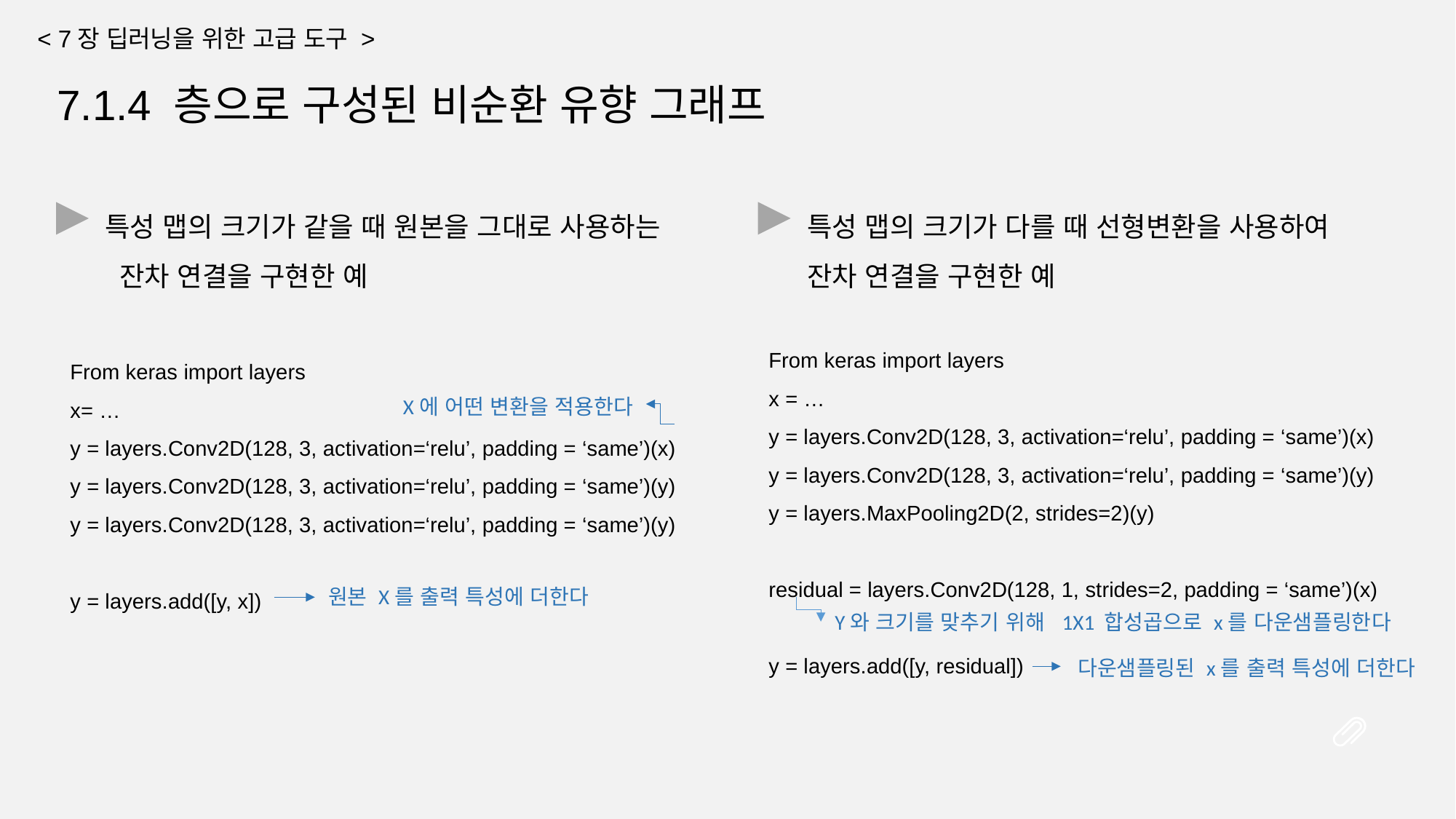

< 7장 딥러닝을 위한 고급 도구 >
7.1.4 층으로 구성된 비순환 유향 그래프
특성 맵의 크기가 같을 때 원본을 그대로 사용하는
 잔차 연결을 구현한 예
특성 맵의 크기가 다를 때 선형변환을 사용하여
잔차 연결을 구현한 예

From keras import layers
x = …
y = layers.Conv2D(128, 3, activation=‘relu’, padding = ‘same’)(x)
y = layers.Conv2D(128, 3, activation=‘relu’, padding = ‘same’)(y)
y = layers.MaxPooling2D(2, strides=2)(y)

residual = layers.Conv2D(128, 1, strides=2, padding = ‘same’)(x)

y = layers.add([y, residual])
From keras import layers
x= …
y = layers.Conv2D(128, 3, activation=‘relu’, padding = ‘same’)(x)
y = layers.Conv2D(128, 3, activation=‘relu’, padding = ‘same’)(y)
y = layers.Conv2D(128, 3, activation=‘relu’, padding = ‘same’)(y)

y = layers.add([y, x])
X에 어떤 변환을 적용한다
원본 X를 출력 특성에 더한다
Y와 크기를 맞추기 위해  1X1 합성곱으로 x를 다운샘플링한다
다운샘플링된 x를 출력 특성에 더한다